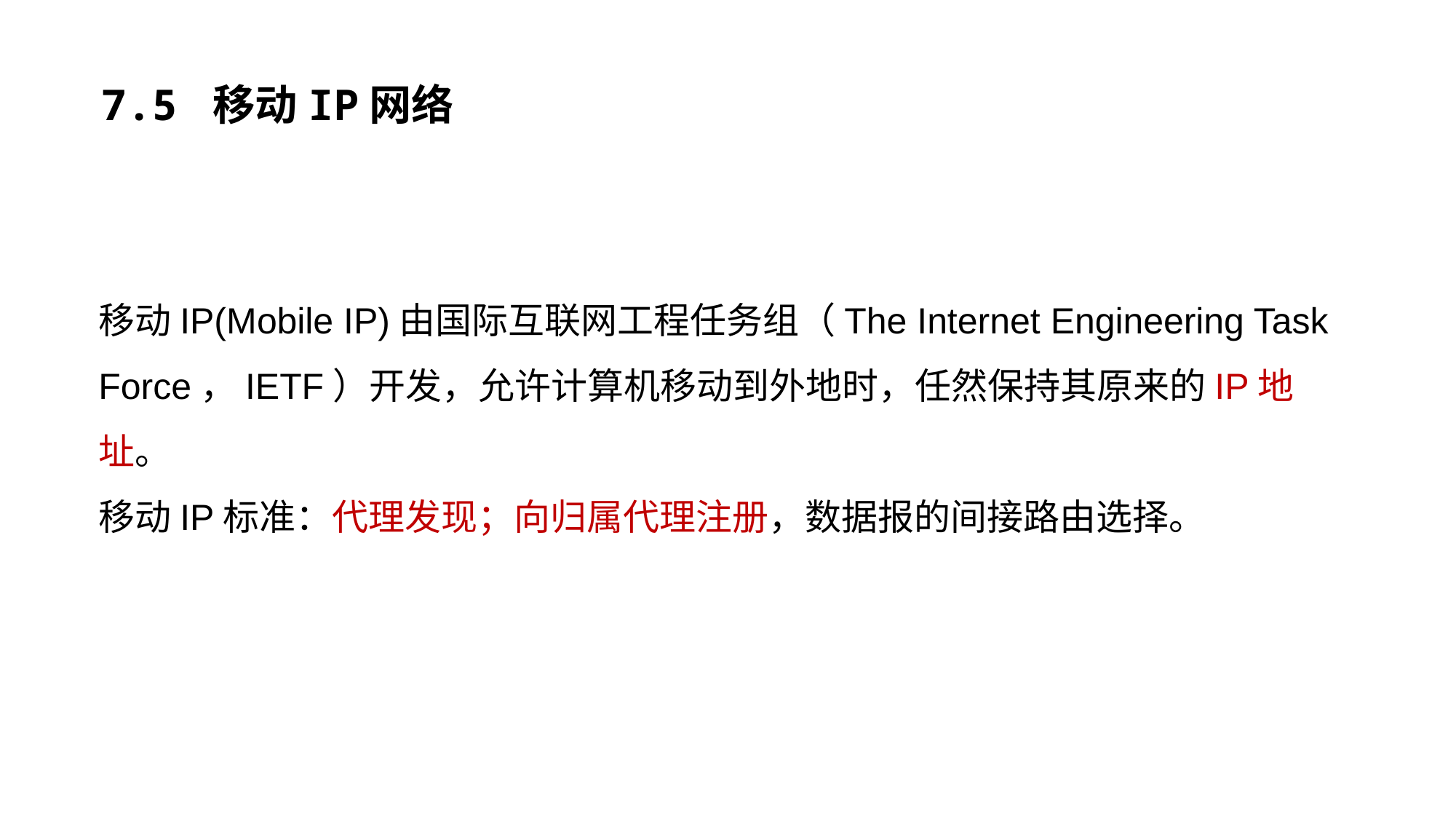

7.5 移动IP网络
移动IP(Mobile IP)由国际互联网工程任务组（The Internet Engineering Task Force，IETF）开发，允许计算机移动到外地时，任然保持其原来的IP地址。
移动IP标准：代理发现；向归属代理注册，数据报的间接路由选择。